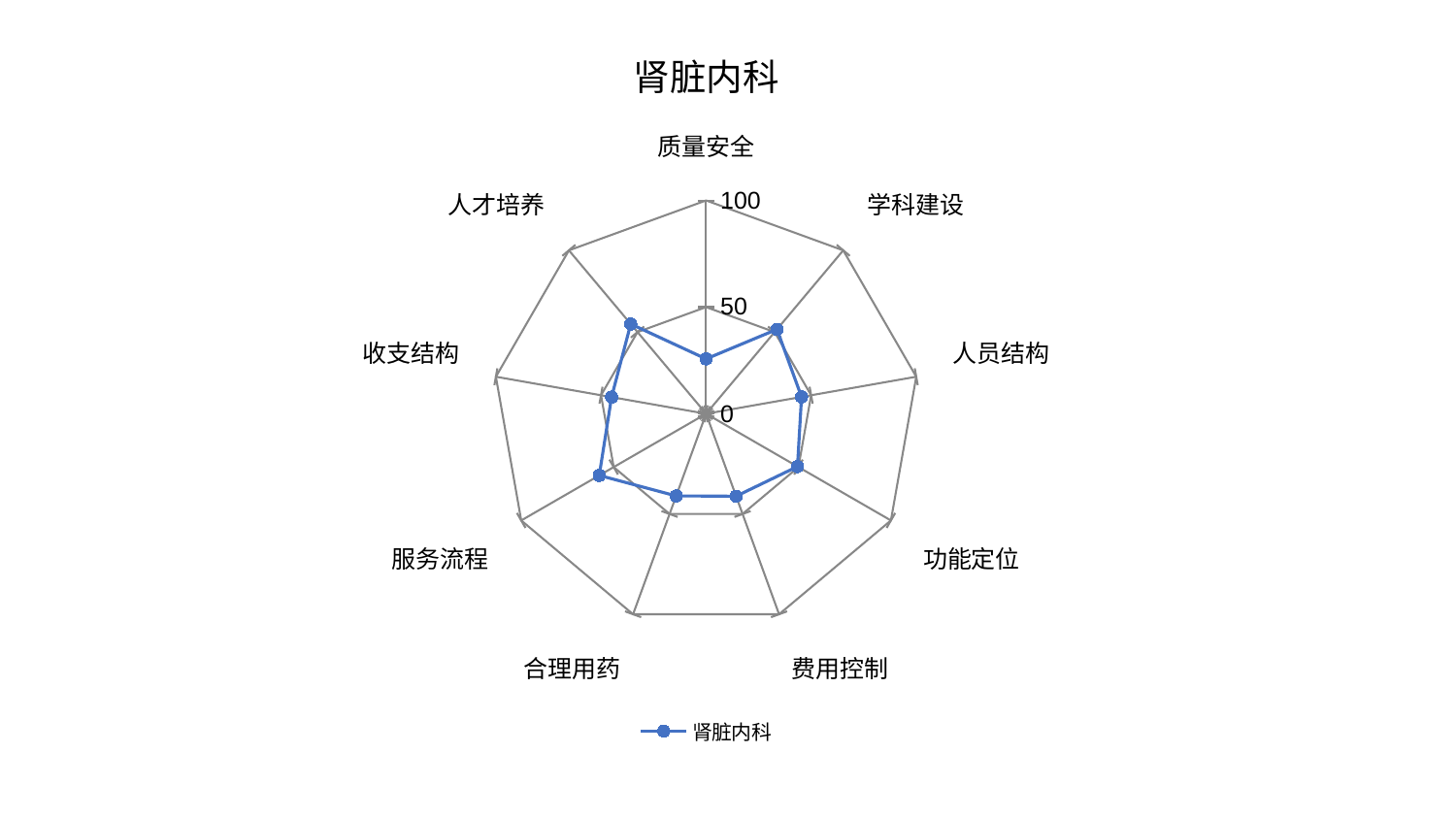

### Chart: 肾脏内科

| Category | 肾脏内科 |
|---|---|
| 质量安全 | 25.72417999723595 |
| 学科建设 | 51.673541952220944 |
| 人员结构 | 45.444356408933366 |
| 功能定位 | 49.473979293557576 |
| 费用控制 | 41.12187550715768 |
| 合理用药 | 40.97149646495198 |
| 服务流程 | 57.81962633465638 |
| 收支结构 | 44.9558557936254 |
| 人才培养 | 54.93836893428145 |
180